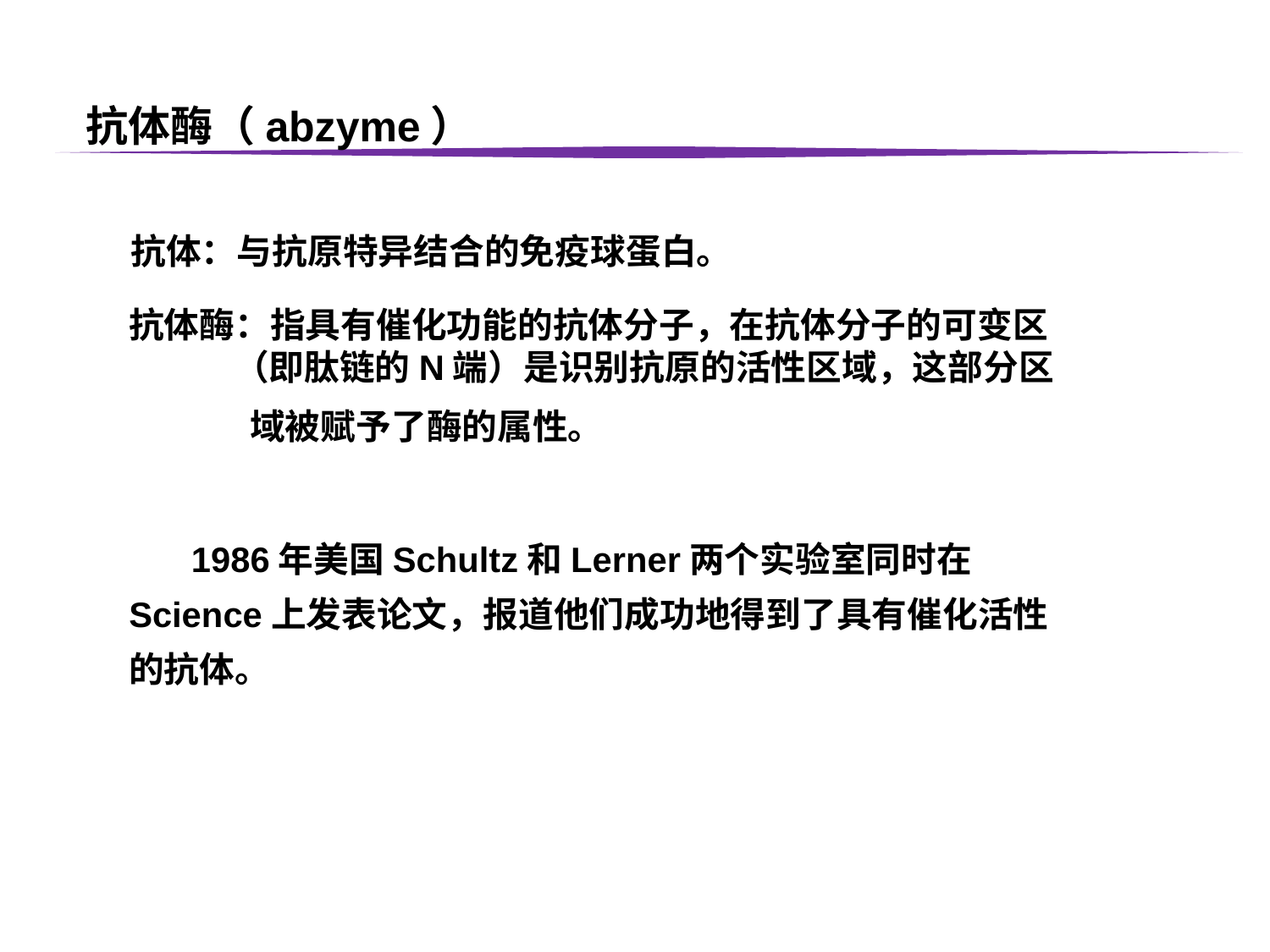

抗体酶（abzyme）
抗体：与抗原特异结合的免疫球蛋白。
抗体酶：指具有催化功能的抗体分子，在抗体分子的可变区
            （即肽链的N端）是识别抗原的活性区域，这部分区
              域被赋予了酶的属性。
       1986年美国Schultz和Lerner两个实验室同时在Science上发表论文，报道他们成功地得到了具有催化活性的抗体。